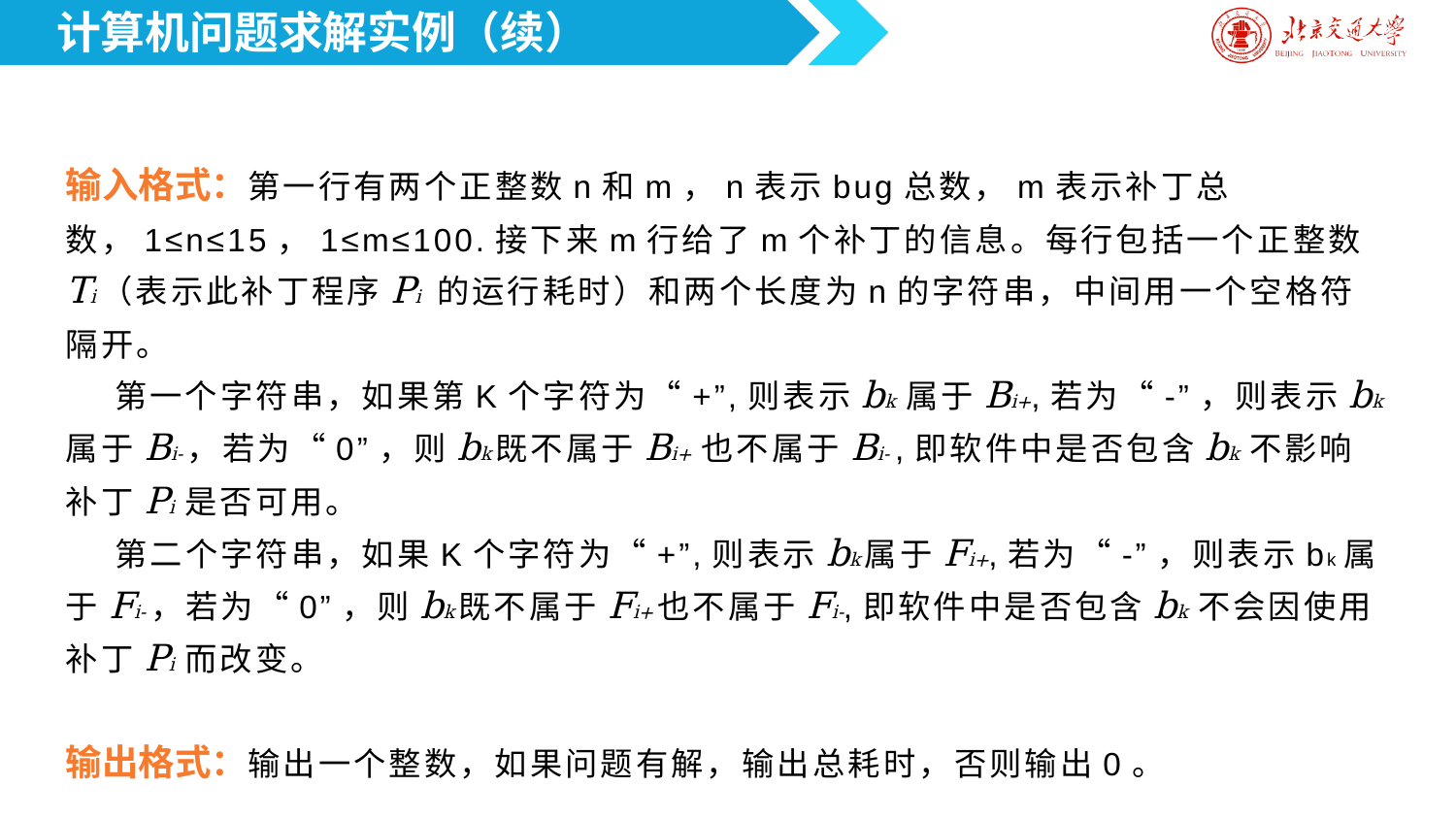

计算机问题求解实例（续）
输入格式：第一行有两个正整数n和m，n表示bug总数，m表示补丁总数，1≤n≤15，1≤m≤100.接下来m行给了m个补丁的信息。每行包括一个正整数Ti（表示此补丁程序Pi  的运行耗时）和两个长度为n的字符串，中间用一个空格符隔开。
    第一个字符串，如果第K个字符为“+”,则表示bk 属于Bi+,若为“-”，则表示bk属于Bi-，若为“0”，则bk既不属于Bi+ 也不属于Bi- ,即软件中是否包含bk 不影响补丁Pi 是否可用。
    第二个字符串，如果K个字符为“+”,则表示bk属于Fi+,若为“-”，则表示bk属于Fi-，若为“0”，则bk既不属于Fi+也不属于Fi-,即软件中是否包含bk 不会因使用补丁Pi 而改变。

输出格式：输出一个整数，如果问题有解，输出总耗时，否则输出0。